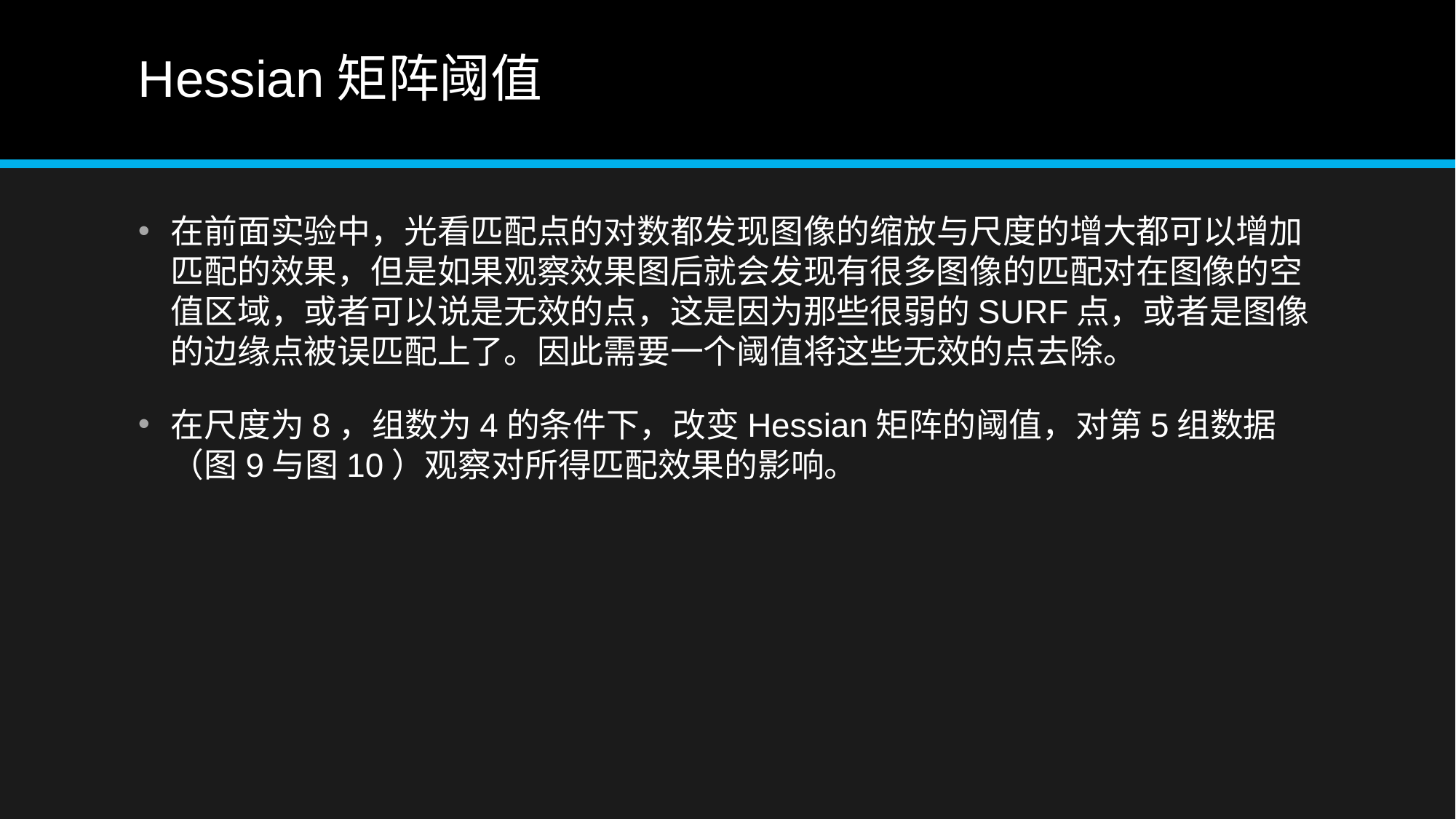

# Hessian矩阵阈值
在前面实验中，光看匹配点的对数都发现图像的缩放与尺度的增大都可以增加匹配的效果，但是如果观察效果图后就会发现有很多图像的匹配对在图像的空值区域，或者可以说是无效的点，这是因为那些很弱的SURF点，或者是图像的边缘点被误匹配上了。因此需要一个阈值将这些无效的点去除。
在尺度为8，组数为4的条件下，改变Hessian矩阵的阈值，对第5组数据（图9与图10）观察对所得匹配效果的影响。